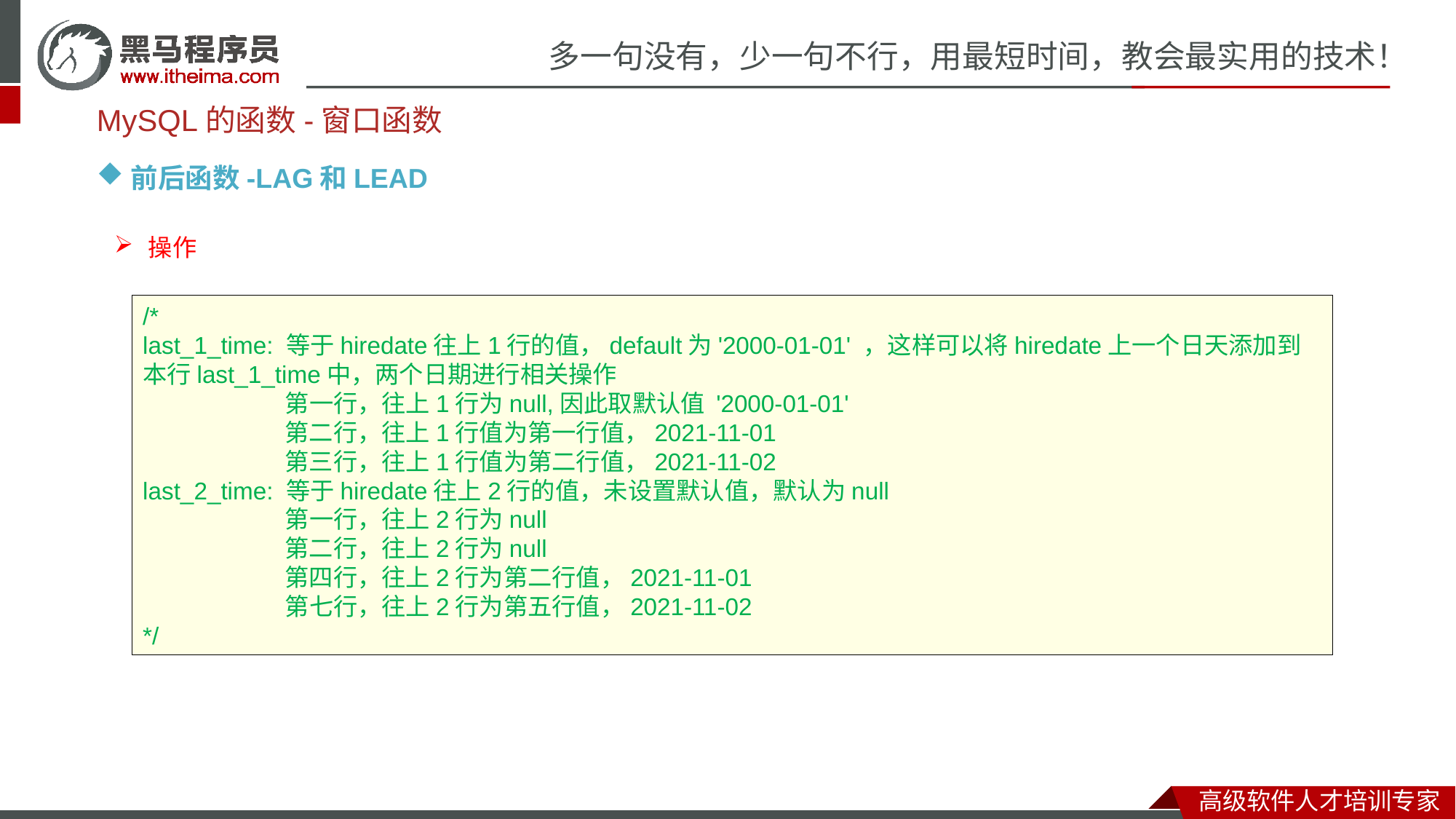

MySQL的函数-窗口函数
前后函数-LAG和LEAD
操作
/*
last_1_time: 等于hiredate往上1行的值，default为'2000-01-01' ，这样可以将hiredate上一个日天添加到本行last_1_time中，两个日期进行相关操作
                         第一行，往上1行为null,因此取默认值 '2000-01-01'
                         第二行，往上1行值为第一行值，2021-11-01
                         第三行，往上1行值为第二行值，2021-11-02
last_2_time: 等于hiredate往上2行的值，未设置默认值，默认为null
                         第一行，往上2行为null
                         第二行，往上2行为null
                         第四行，往上2行为第二行值，2021-11-01
                         第七行，往上2行为第五行值，2021-11-02
*/